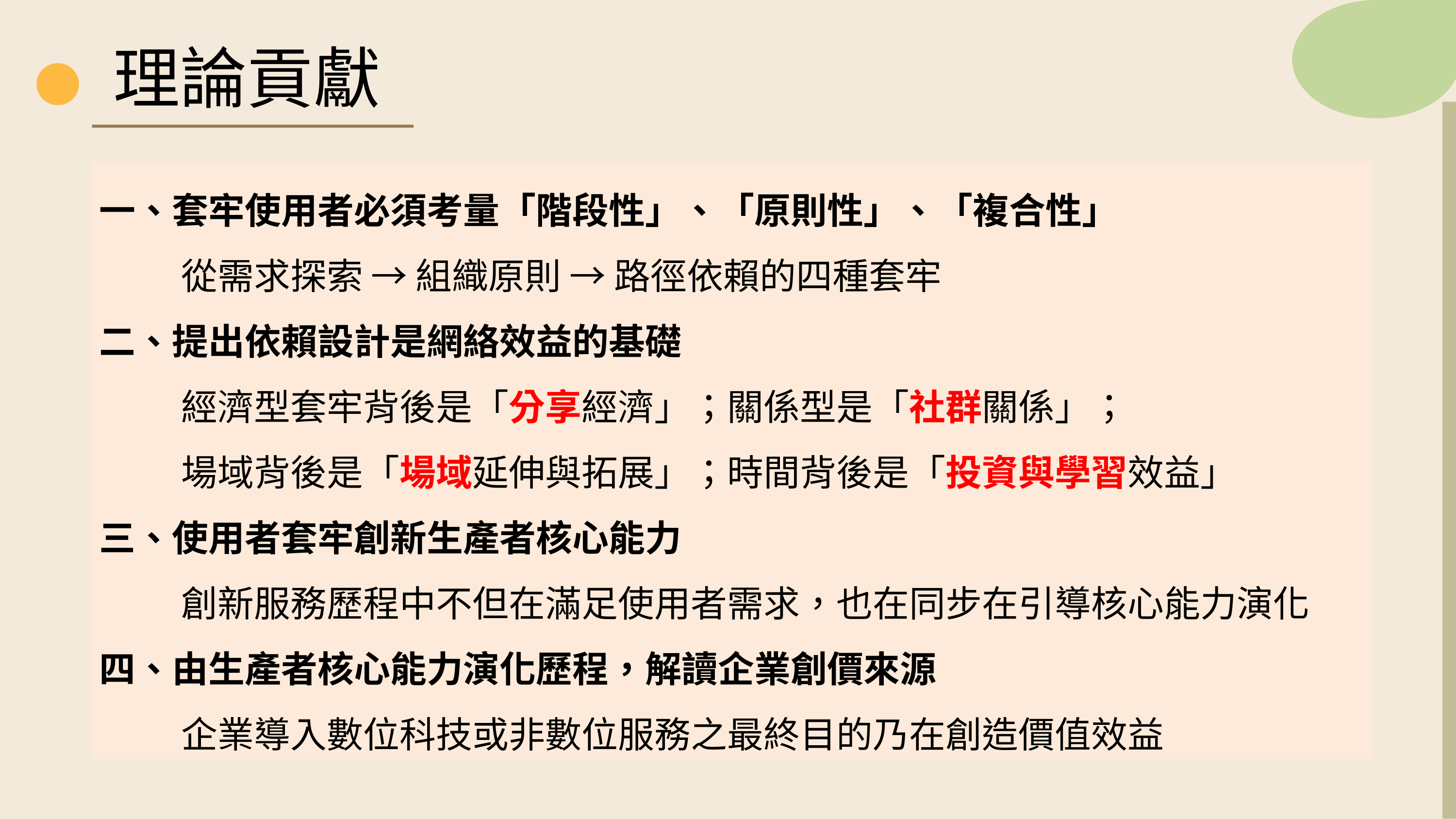

理論貢獻

一、套牢使用者必須考量「階段性」、「原則性」、「複合性」
  從需求探索 → 組織原則 → 路徑依賴的四種套牢
二、提出依賴設計是網絡效益的基礎
  經濟型套牢背後是「分享經濟」；關係型是「社群關係」；
  場域背後是「場域延伸與拓展」；時間背後是「投資與學習效益」
三、使用者套牢創新生產者核心能力
  創新服務歷程中不但在滿足使用者需求，也在同步在引導核心能力演化
四、由生產者核心能力演化歷程，解讀企業創價來源
  企業導入數位科技或非數位服務之最終目的乃在創造價值效益